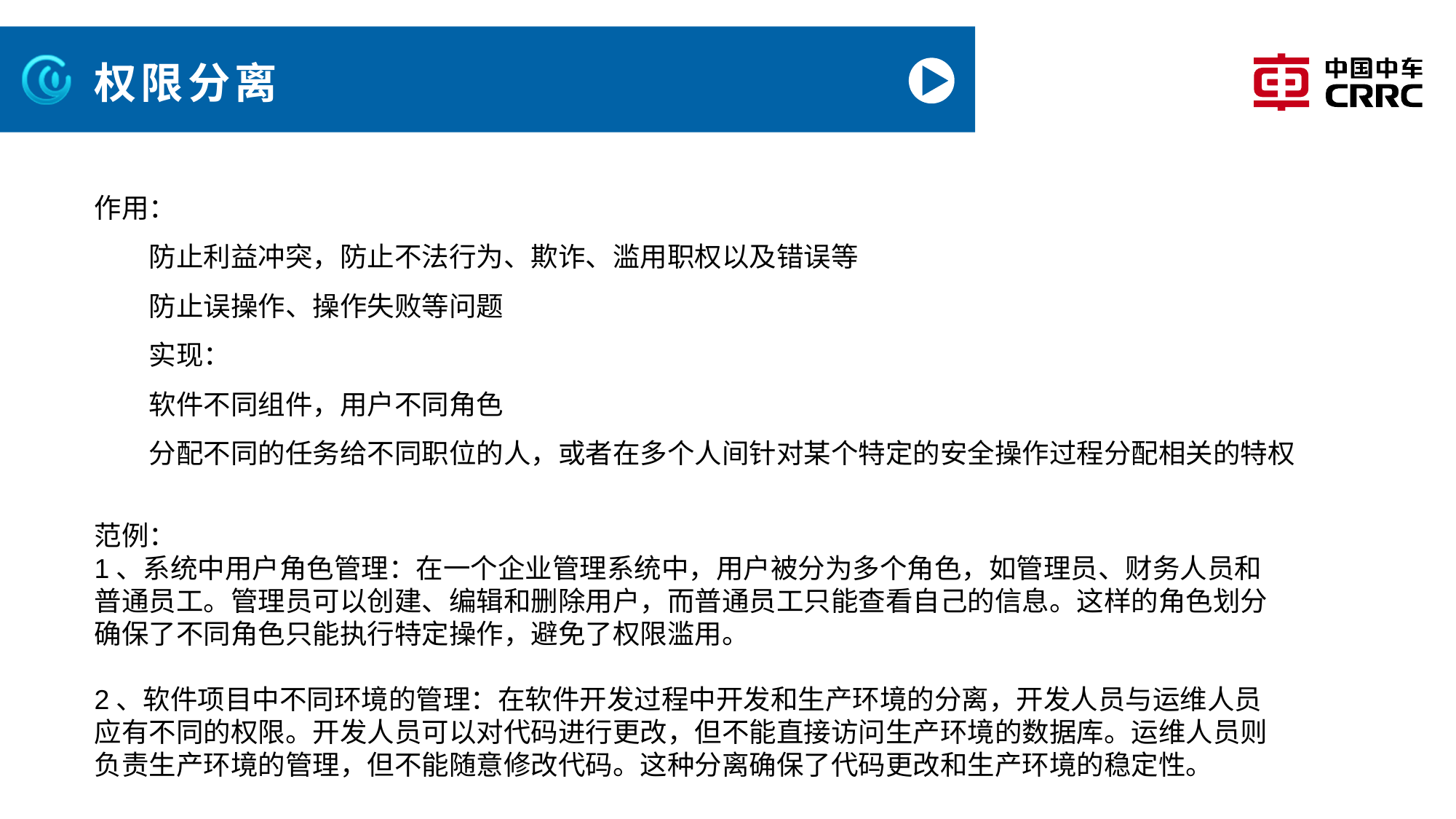

# 权限分离
作用：
防止利益冲突，防止不法行为、欺诈、滥用职权以及错误等
防止误操作、操作失败等问题
实现：
软件不同组件，用户不同角色
分配不同的任务给不同职位的人，或者在多个人间针对某个特定的安全操作过程分配相关的特权
范例：
1、系统中用户角色管理：在一个企业管理系统中，用户被分为多个角色，如管理员、财务人员和普通员工。管理员可以创建、编辑和删除用户，而普通员工只能查看自己的信息。这样的角色划分确保了不同角色只能执行特定操作，避免了权限滥用。

2、软件项目中不同环境的管理：在软件开发过程中开发和生产环境的分离，开发人员与运维人员应有不同的权限。开发人员可以对代码进行更改，但不能直接访问生产环境的数据库。运维人员则负责生产环境的管理，但不能随意修改代码。这种分离确保了代码更改和生产环境的稳定性。
47